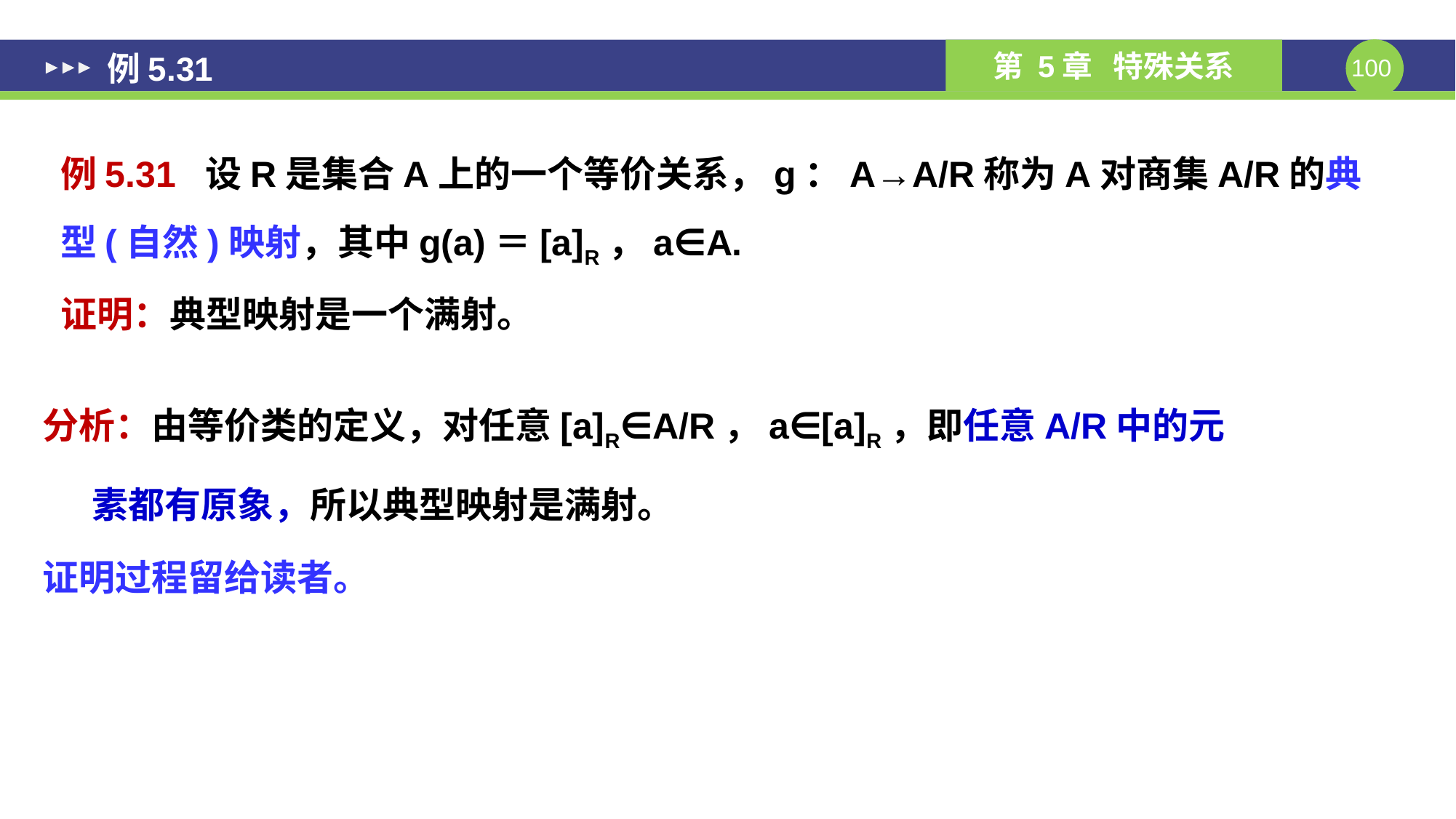

# 例5.31
例5.31  设R是集合A上的一个等价关系，g：A→A/R称为A对商集A/R的典型(自然)映射，其中g(a)＝[a]R，a∈A.
证明：典型映射是一个满射。
分析：由等价类的定义，对任意[a]R∈A/R，a∈[a]R，即任意A/R中的元
     素都有原象，所以典型映射是满射。
证明过程留给读者。